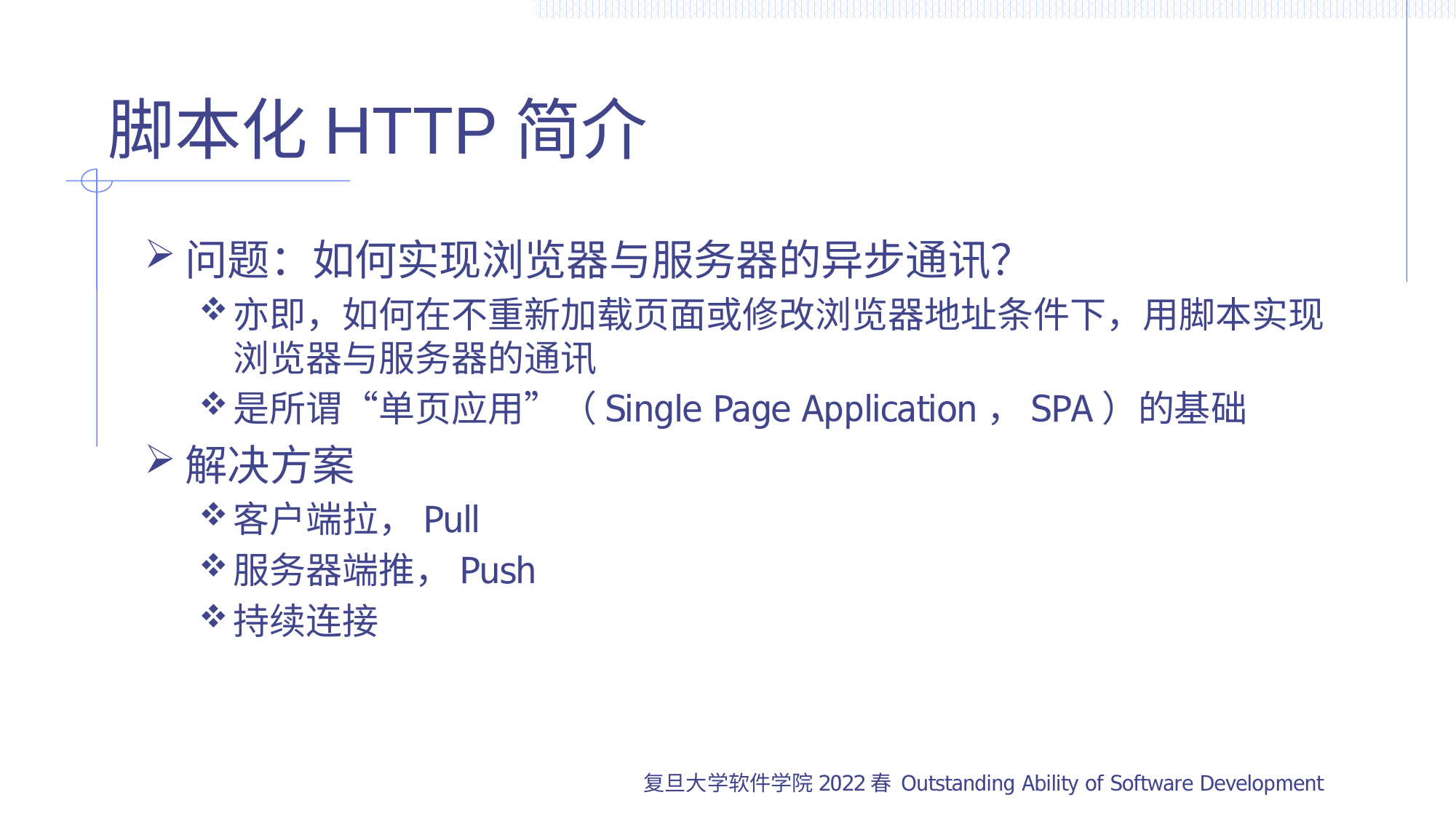

# 脚本化HTTP简介
问题：如何实现浏览器与服务器的异步通讯？
亦即，如何在不重新加载页面或修改浏览器地址条件下，用脚本实现浏览器与服务器的通讯
是所谓“单页应用”（Single Page Application，SPA）的基础
解决方案
客户端拉，Pull
服务器端推，Push
持续连接